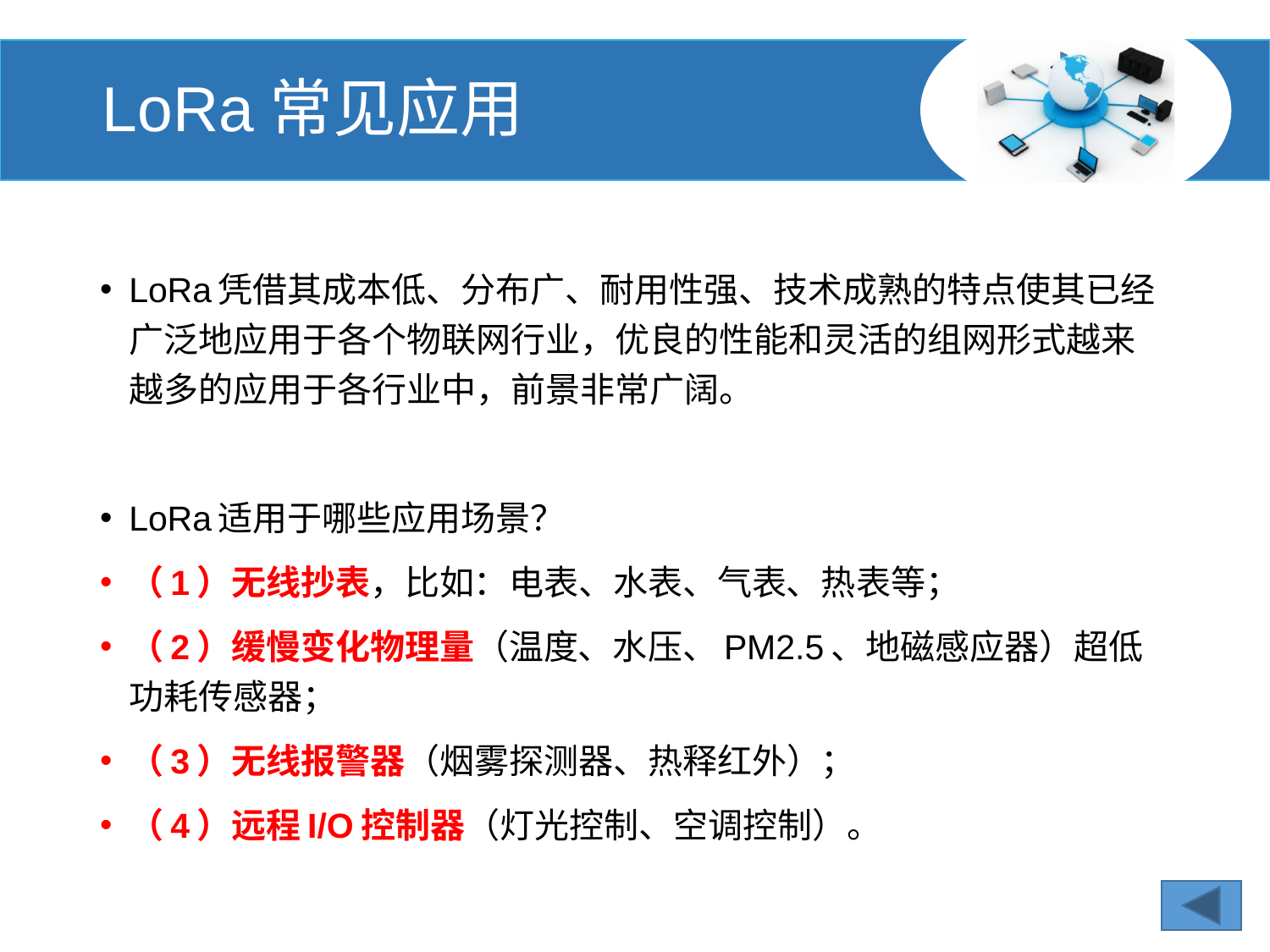

# LoRa常见应用
LoRa凭借其成本低、分布广、耐用性强、技术成熟的特点使其已经广泛地应用于各个物联网行业，优良的性能和灵活的组网形式越来越多的应用于各行业中，前景非常广阔。

LoRa适用于哪些应用场景？
（1）无线抄表，比如：电表、水表、气表、热表等；
（2）缓慢变化物理量（温度、水压、PM2.5、地磁感应器）超低功耗传感器；
（3）无线报警器（烟雾探测器、热释红外）；
（4）远程I/O控制器（灯光控制、空调控制）。